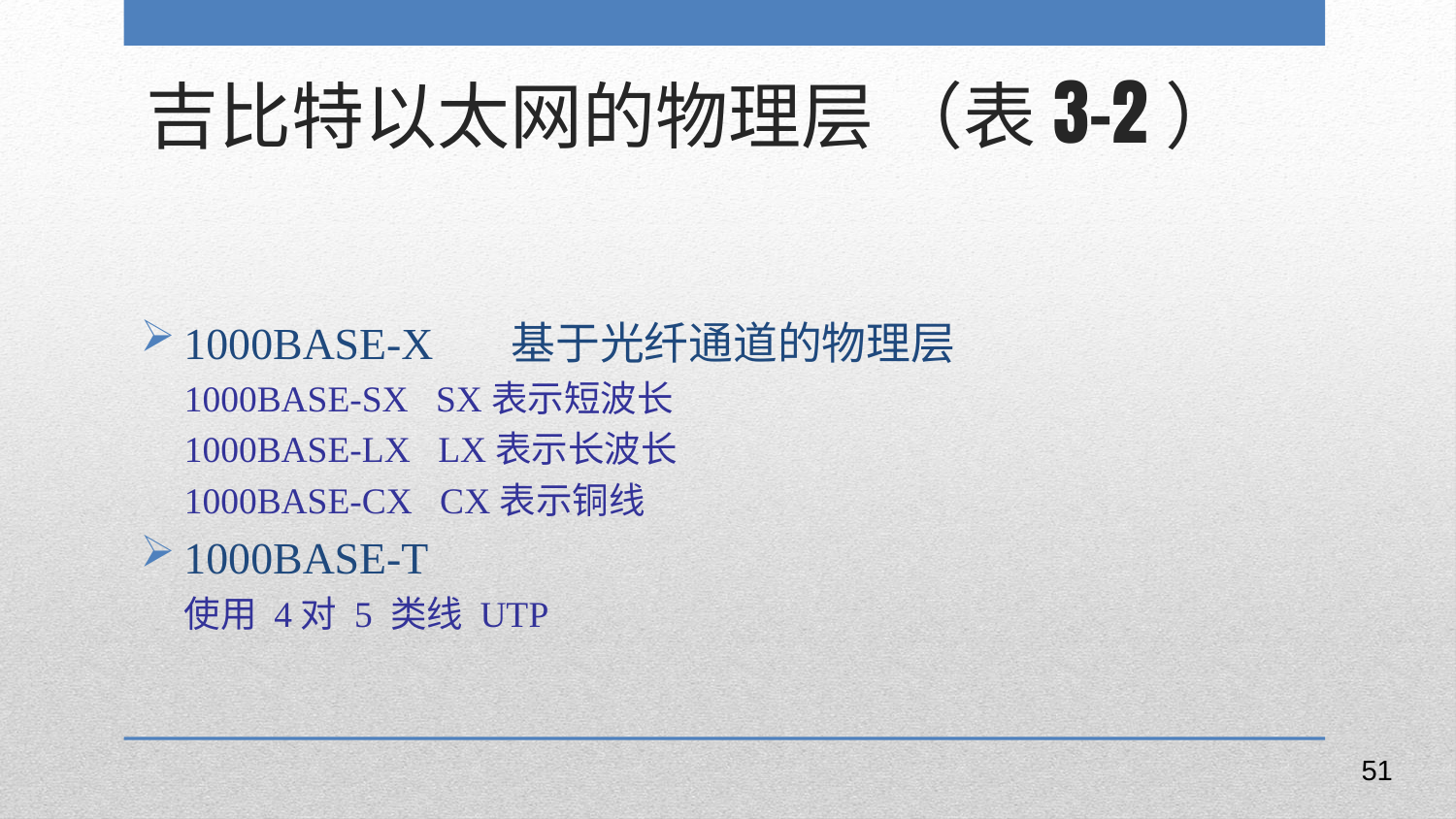

吉比特以太网的物理层 （表3-2）
1000BASE-X      基于光纤通道的物理层
1000BASE-SX   SX表示短波长
1000BASE-LX   LX表示长波长
1000BASE-CX   CX表示铜线
1000BASE-T
使用 4对 5 类线 UTP
51